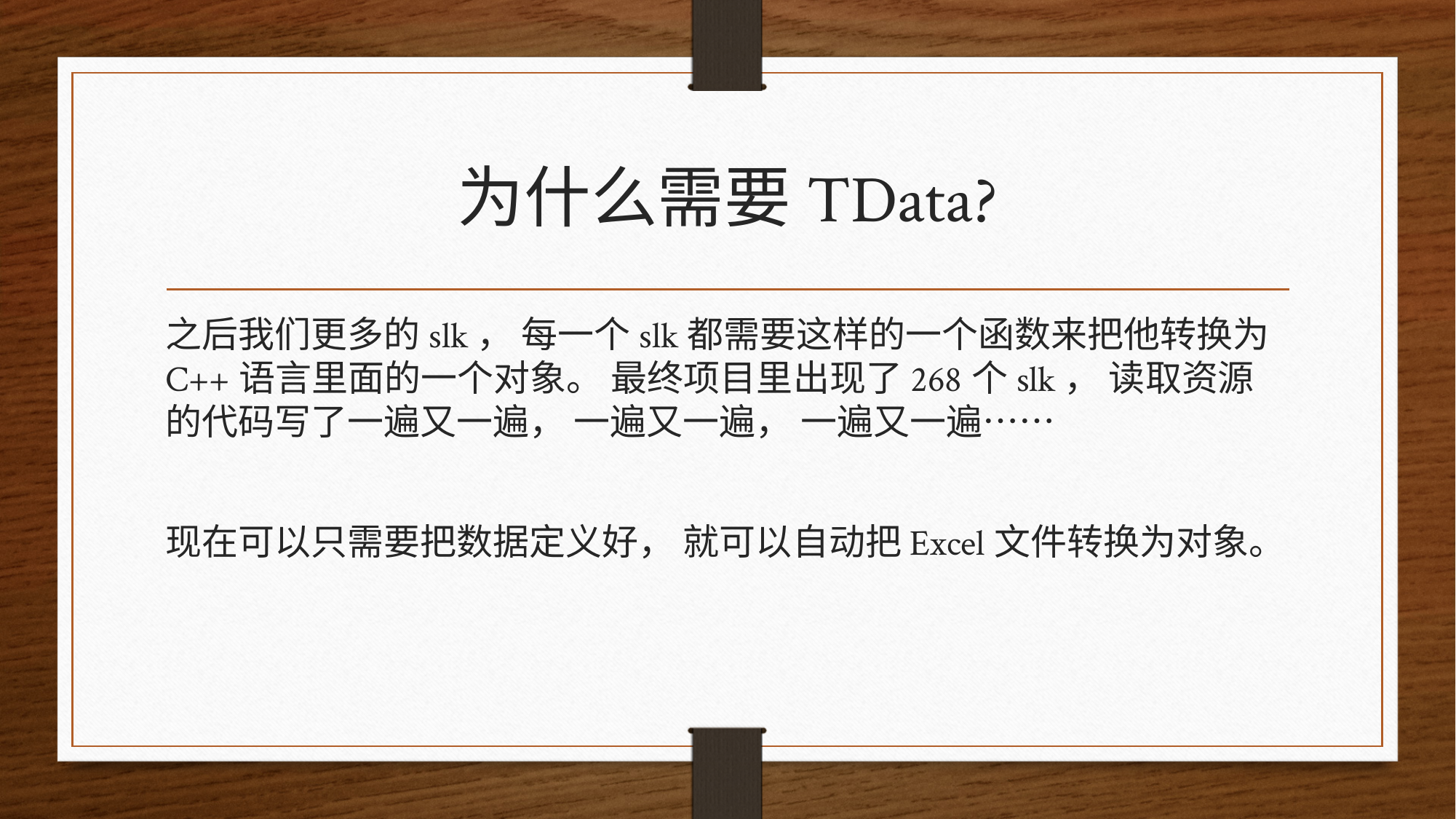

# 为什么需要TData?
之后我们更多的slk， 每一个slk都需要这样的一个函数来把他转换为C++语言里面的一个对象。 最终项目里出现了268个slk， 读取资源的代码写了一遍又一遍， 一遍又一遍， 一遍又一遍……

现在可以只需要把数据定义好， 就可以自动把Excel文件转换为对象。